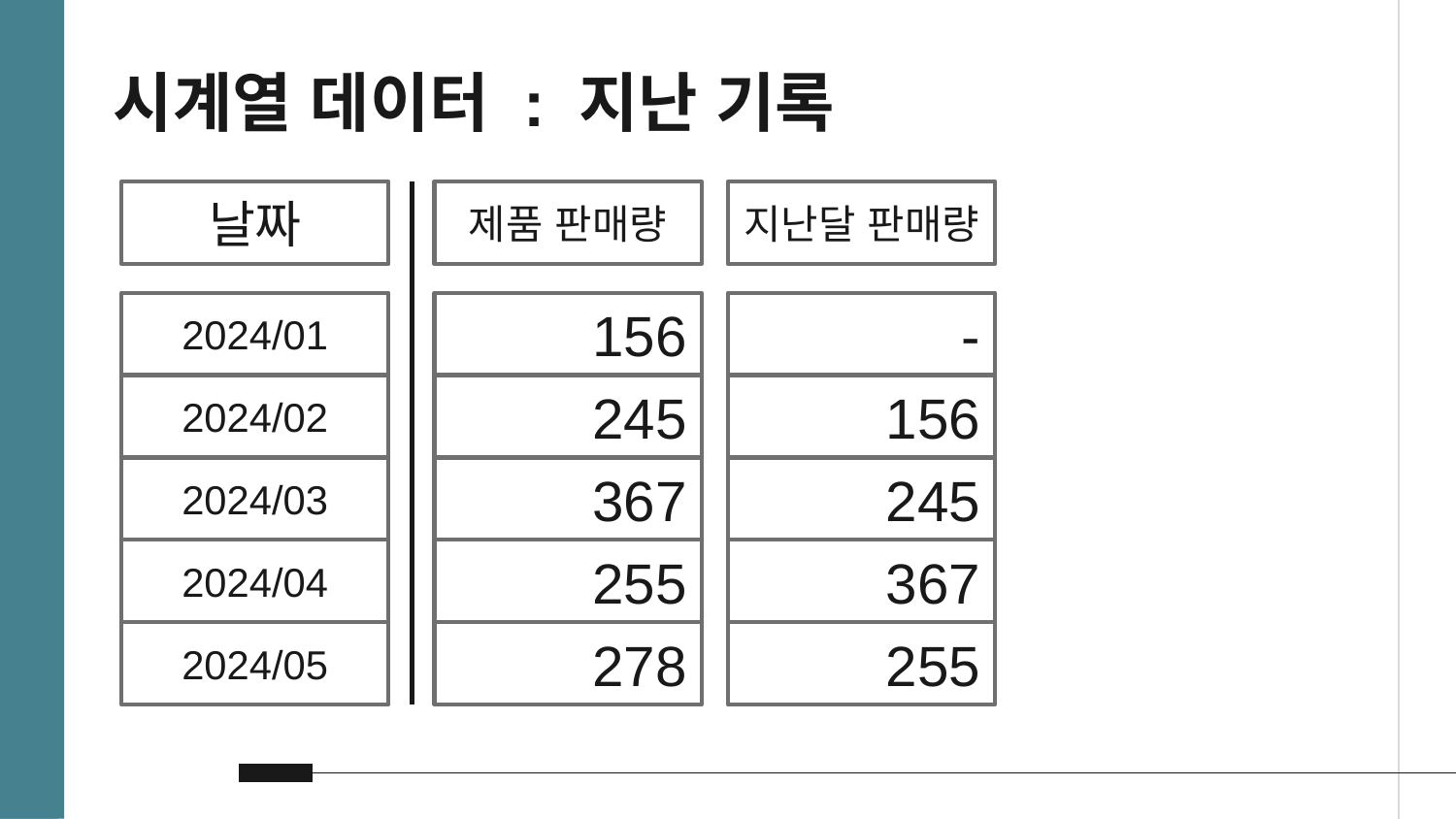

시계열 데이터 : 지난 기록
날짜
제품 판매량
지난달 판매량
2024/01
156
-
2024/02
245
156
2024/03
367
245
2024/04
255
367
2024/05
278
255